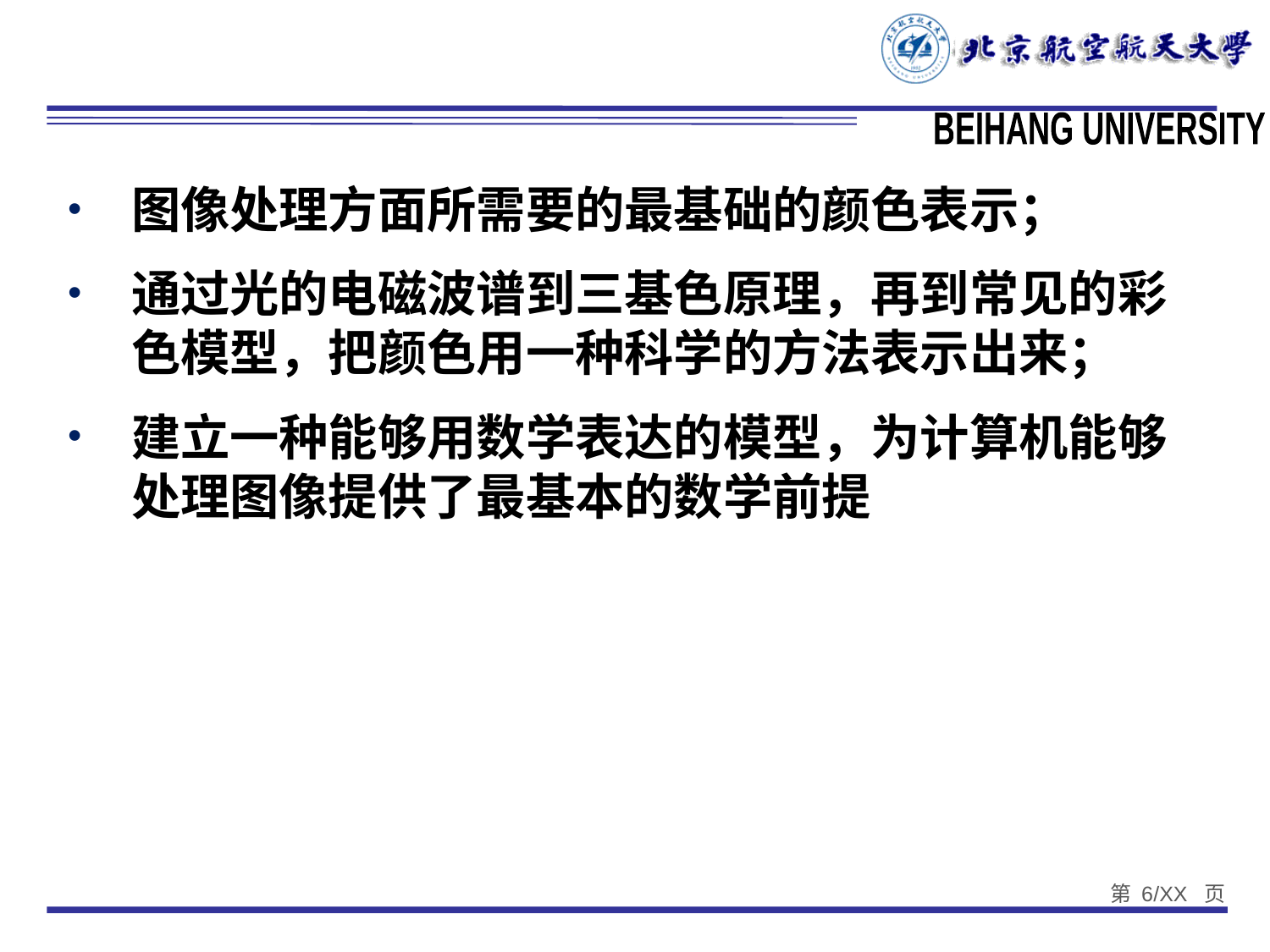

#
图像处理方面所需要的最基础的颜色表示；
通过光的电磁波谱到三基色原理，再到常见的彩色模型，把颜色用一种科学的方法表示出来；
建立一种能够用数学表达的模型，为计算机能够处理图像提供了最基本的数学前提